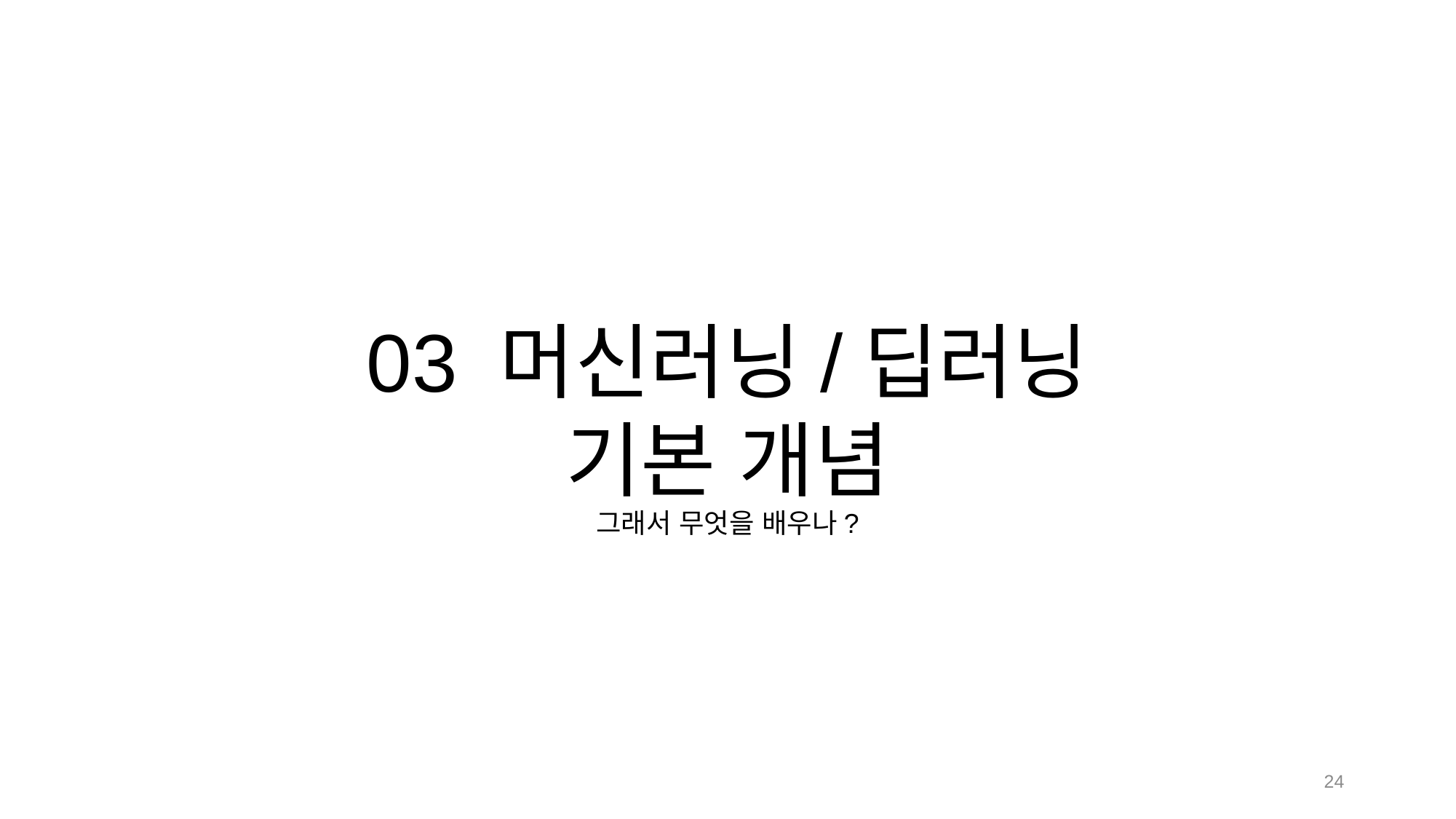

03 머신러닝/딥러닝 기본 개념
그래서 무엇을 배우나?
24